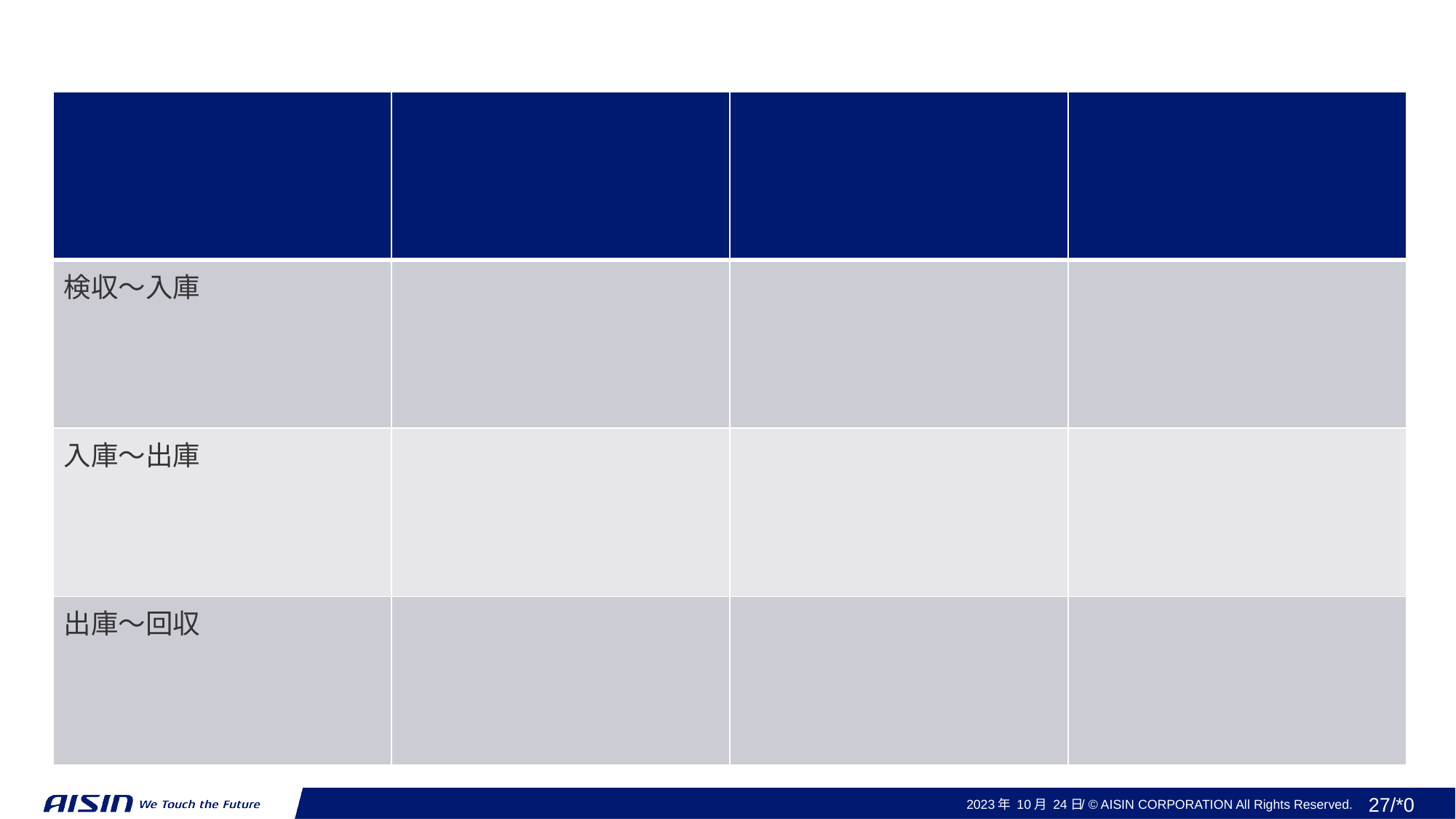

|  |  |  |  |
| --- | --- | --- | --- |
| 検収～入庫 |  |  |  |
| 入庫～出庫 |  |  |  |
| 出庫～回収 |  |  |  |

2023年 10月 24日